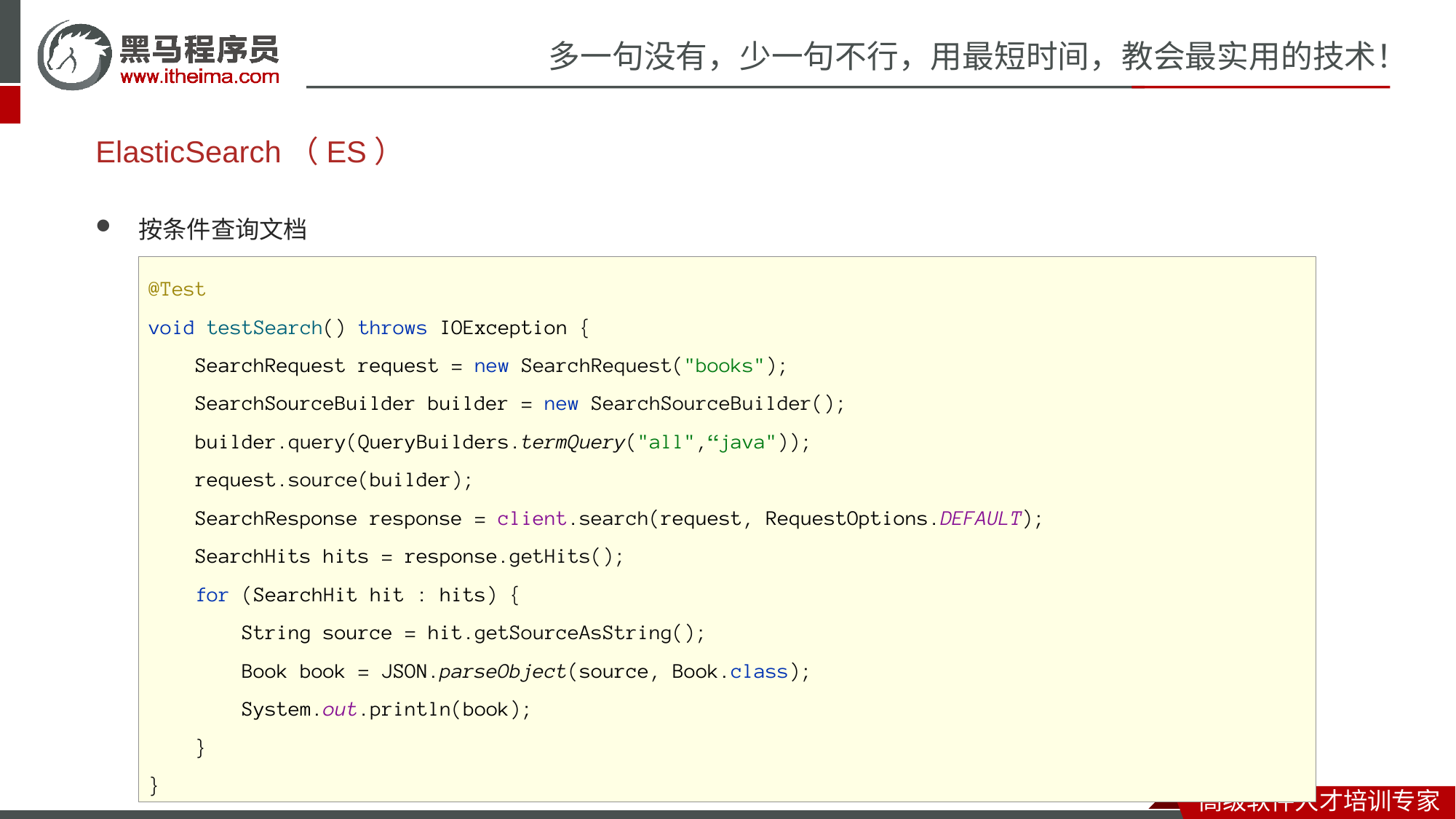

# ElasticSearch（ES）
按条件查询文档
@Test
void testSearch() throws IOException {
    SearchRequest request = new SearchRequest("books");
    SearchSourceBuilder builder = new SearchSourceBuilder();
    builder.query(QueryBuilders.termQuery("all",“java"));
    request.source(builder);
    SearchResponse response = client.search(request, RequestOptions.DEFAULT);
    SearchHits hits = response.getHits();
    for (SearchHit hit : hits) {
        String source = hit.getSourceAsString();
        Book book = JSON.parseObject(source, Book.class);
        System.out.println(book);
    }
}